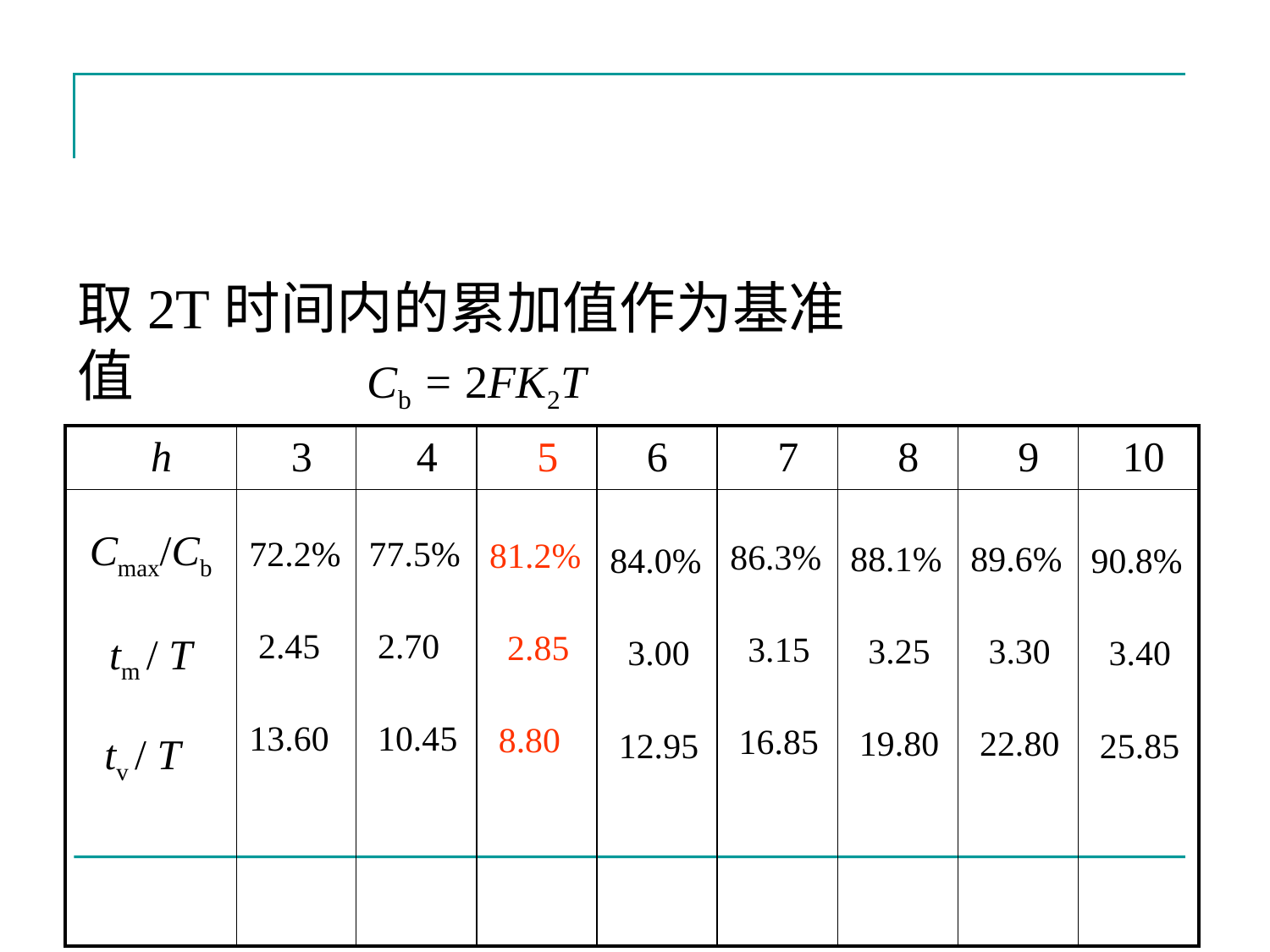

取2T时间内的累加值作为基准值
Cb = 2FK2T

| h | 3 | 4 | 5 | 6 | 7 | 8 | 9 | 10 |
| --- | --- | --- | --- | --- | --- | --- | --- | --- |
| Cmax/Cb tm / T tv / T | 72.2% 2.45 13.60 | 77.5% 2.70 10.45 | 81.2% 2.85 8.80 | 84.0% 3.00 12.95 | 86.3% 3.15 16.85 | 88.1% 3.25 19.80 | 89.6% 3.30 22.80 | 90.8% 3.40 25.85 |